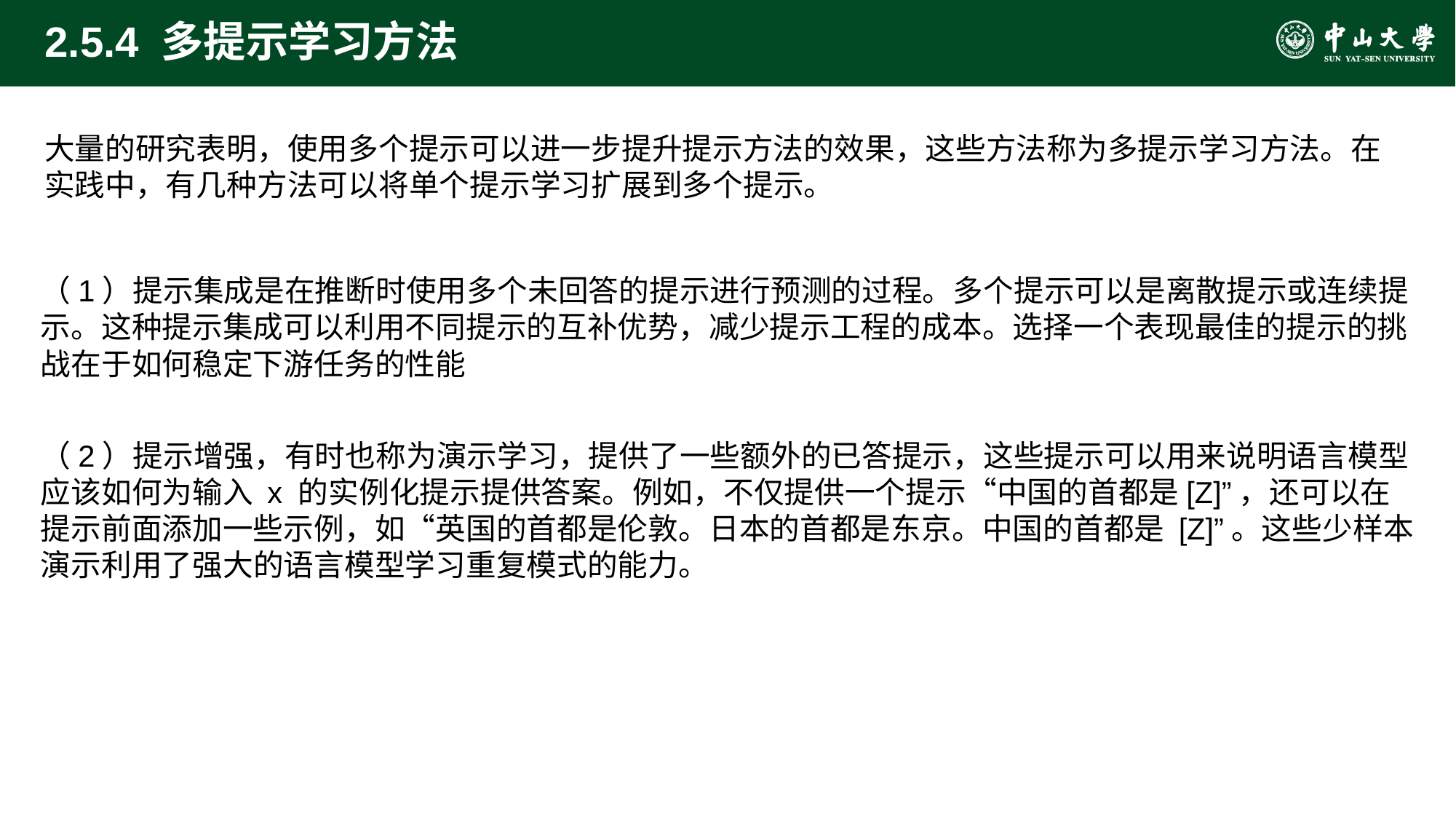

# 2.5.4 多提示学习方法
大量的研究表明，使用多个提示可以进一步提升提示方法的效果，这些方法称为多提示学习方法。在实践中，有几种方法可以将单个提示学习扩展到多个提示。
（1）提示集成是在推断时使用多个未回答的提示进行预测的过程。多个提示可以是离散提示或连续提示。这种提示集成可以利用不同提示的互补优势，减少提示工程的成本。选择一个表现最佳的提示的挑战在于如何稳定下游任务的性能
（2）提示增强，有时也称为演示学习，提供了一些额外的已答提示，这些提示可以用来说明语言模型应该如何为输入 x 的实例化提示提供答案。例如，不仅提供一个提示“中国的首都是[Z]”，还可以在提示前面添加一些示例，如“英国的首都是伦敦。日本的首都是东京。中国的首都是 [Z]”。这些少样本演示利用了强大的语言模型学习重复模式的能力。